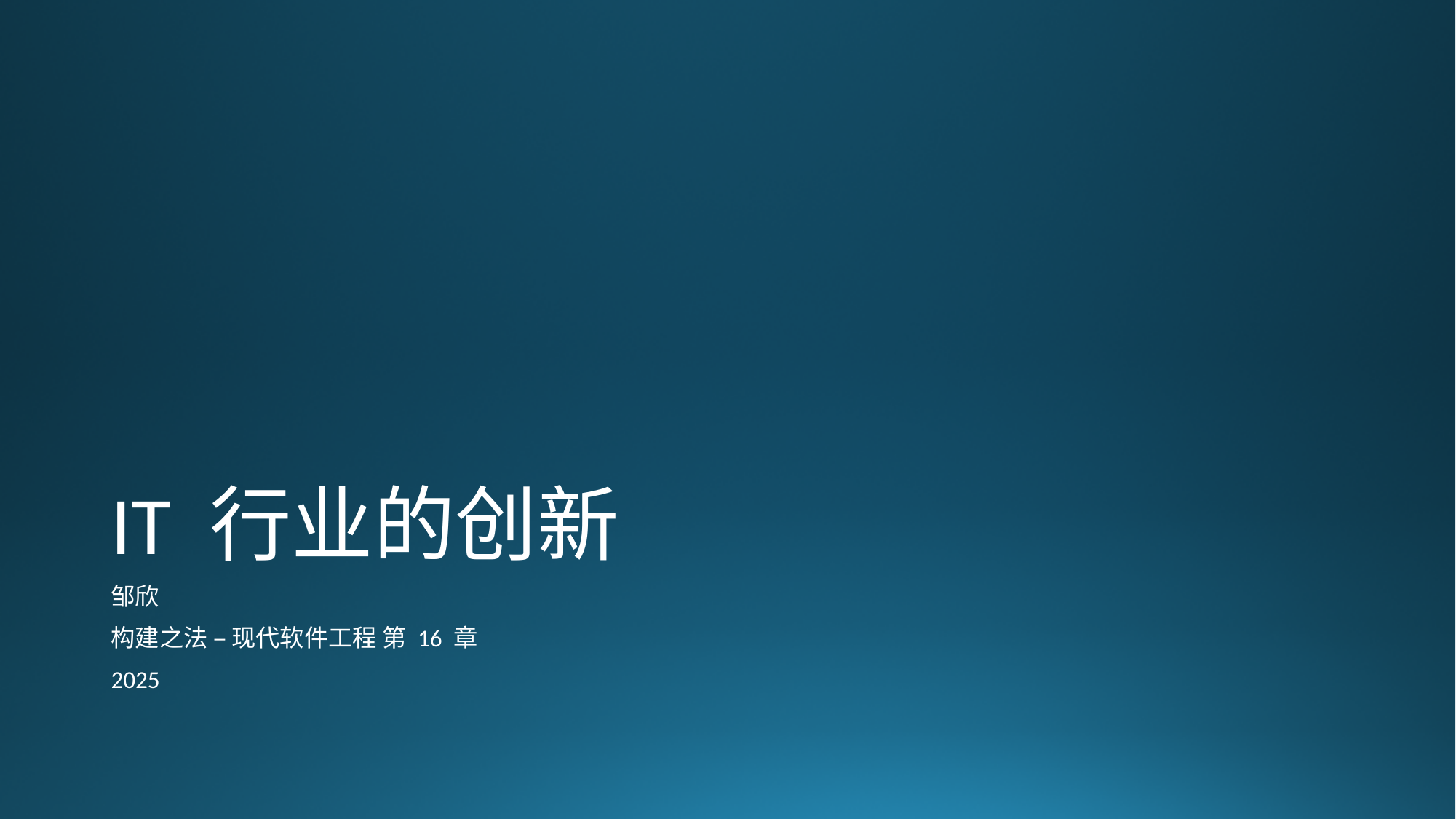

# IT 行业的创新
邹欣
构建之法 – 现代软件工程 第 16 章
2025